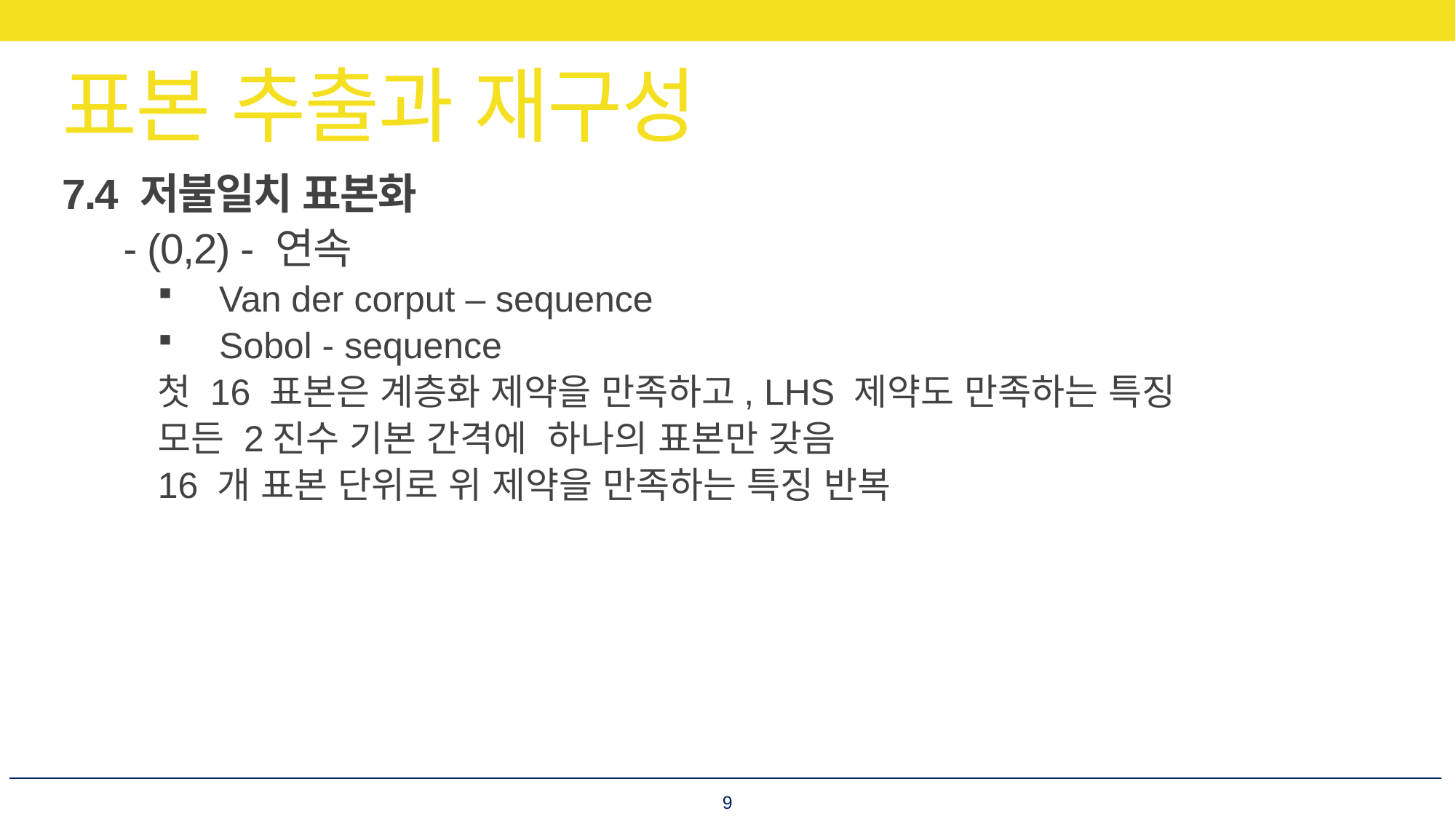

# 표본 추출과 재구성
7.4 저불일치 표본화
	- (0,2) - 연속
Van der corput – sequence
Sobol - sequence
첫 16 표본은 계층화 제약을 만족하고, LHS 제약도 만족하는 특징
모든 2진수 기본 간격에  하나의 표본만 갖음
16 개 표본 단위로 위 제약을 만족하는 특징 반복

9